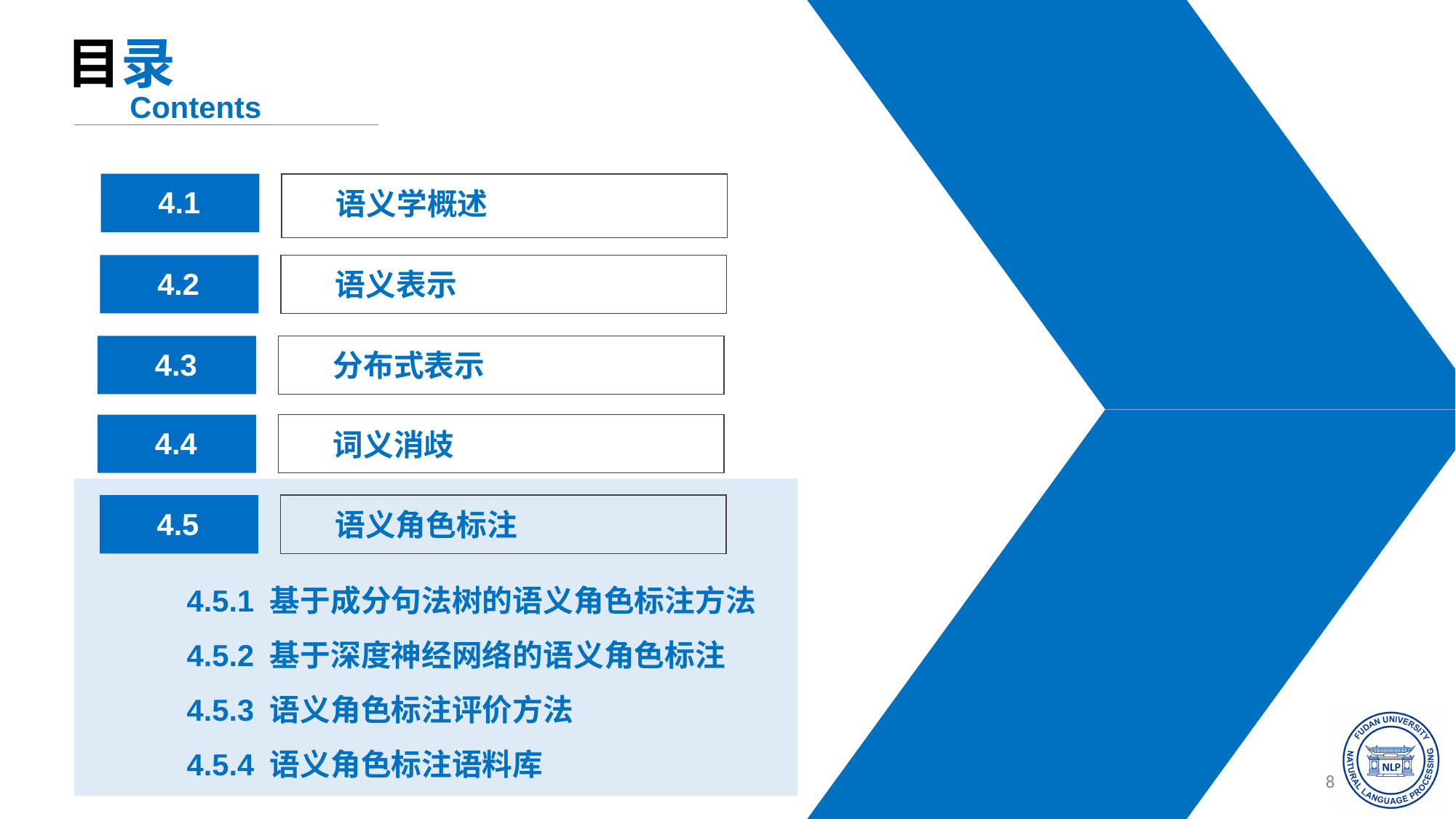

目录
Contents

语义学概述

4.1

4.2

语义表示

4.3

分布式表示

4.4

词义消歧

4.5

语义角色标注
4.5.1 基于成分句法树的语义角色标注方法
4.5.2 基于深度神经网络的语义角色标注
4.5.3 语义角色标注评价方法
4.5.4 语义角色标注语料库
82